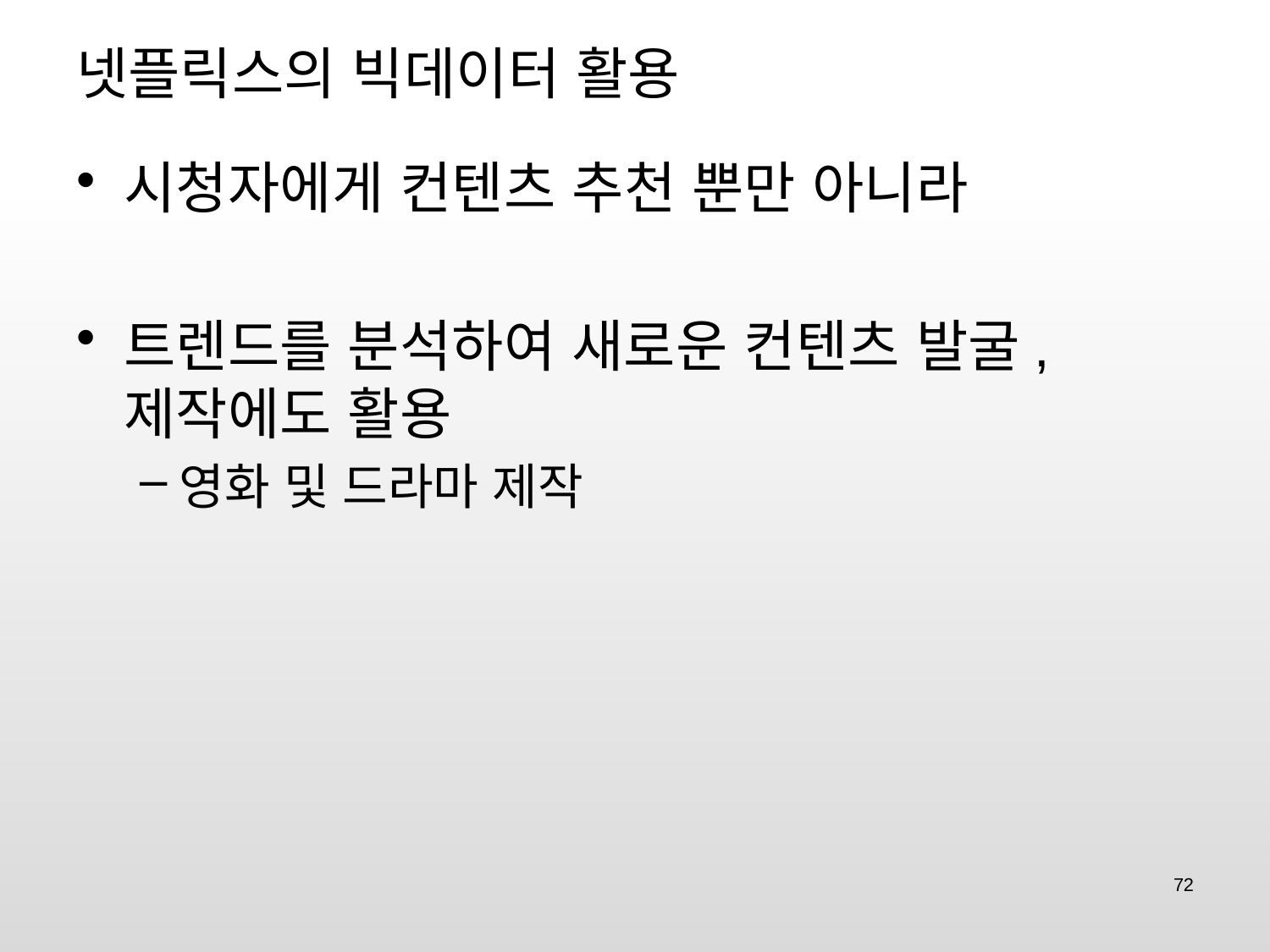

# 넷플릭스의 빅데이터 활용
시청자에게 컨텐츠 추천 뿐만 아니라

트렌드를 분석하여 새로운 컨텐츠 발굴, 제작에도 활용
영화 및 드라마 제작
72